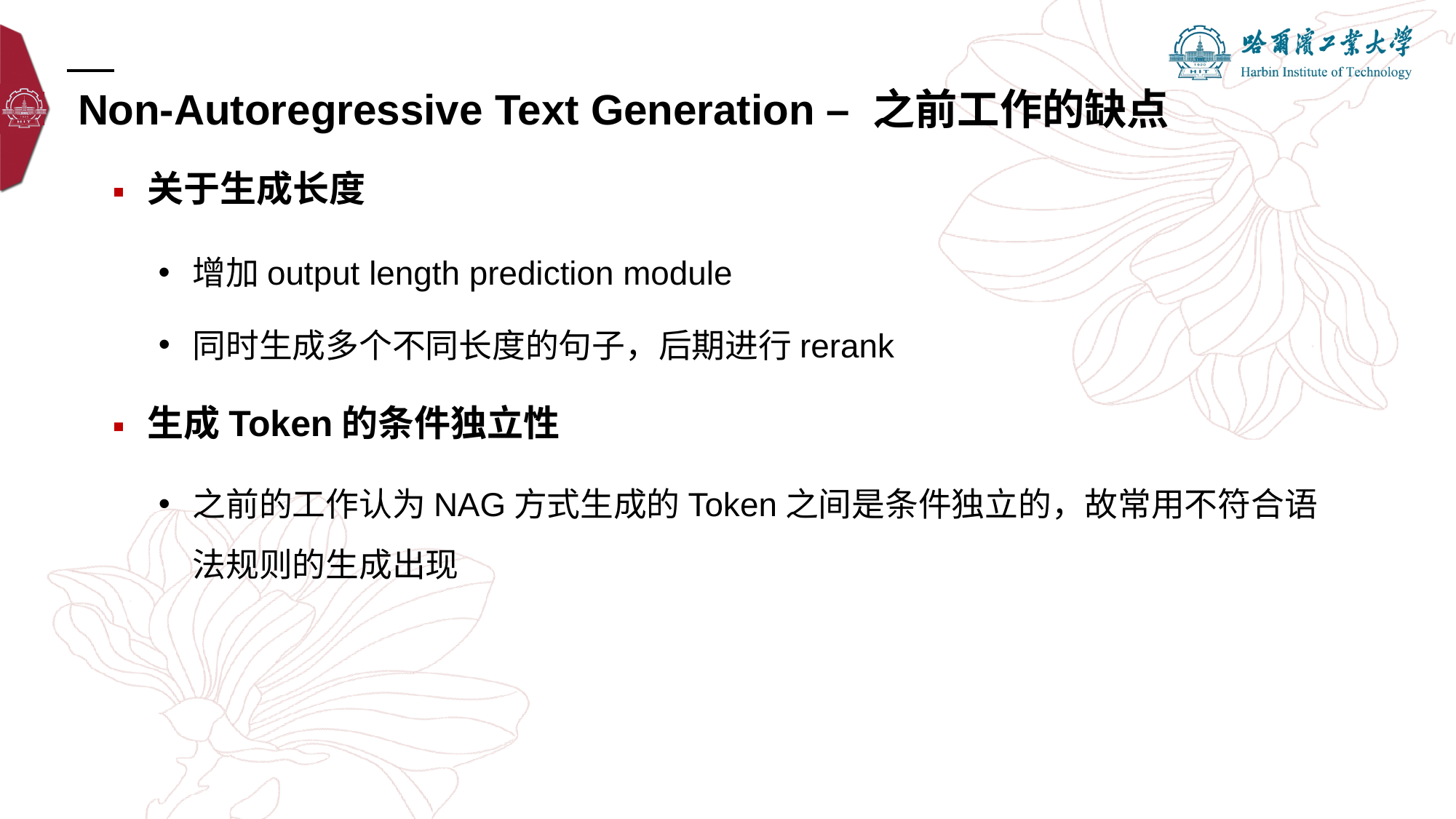

Non-Autoregressive Text Generation – 之前工作的缺点
关于生成长度

增加output length prediction module
同时生成多个不同长度的句子，后期进行rerank
生成Token的条件独立性

之前的工作认为NAG方式生成的Token之间是条件独立的，故常用不符合语法规则的生成出现